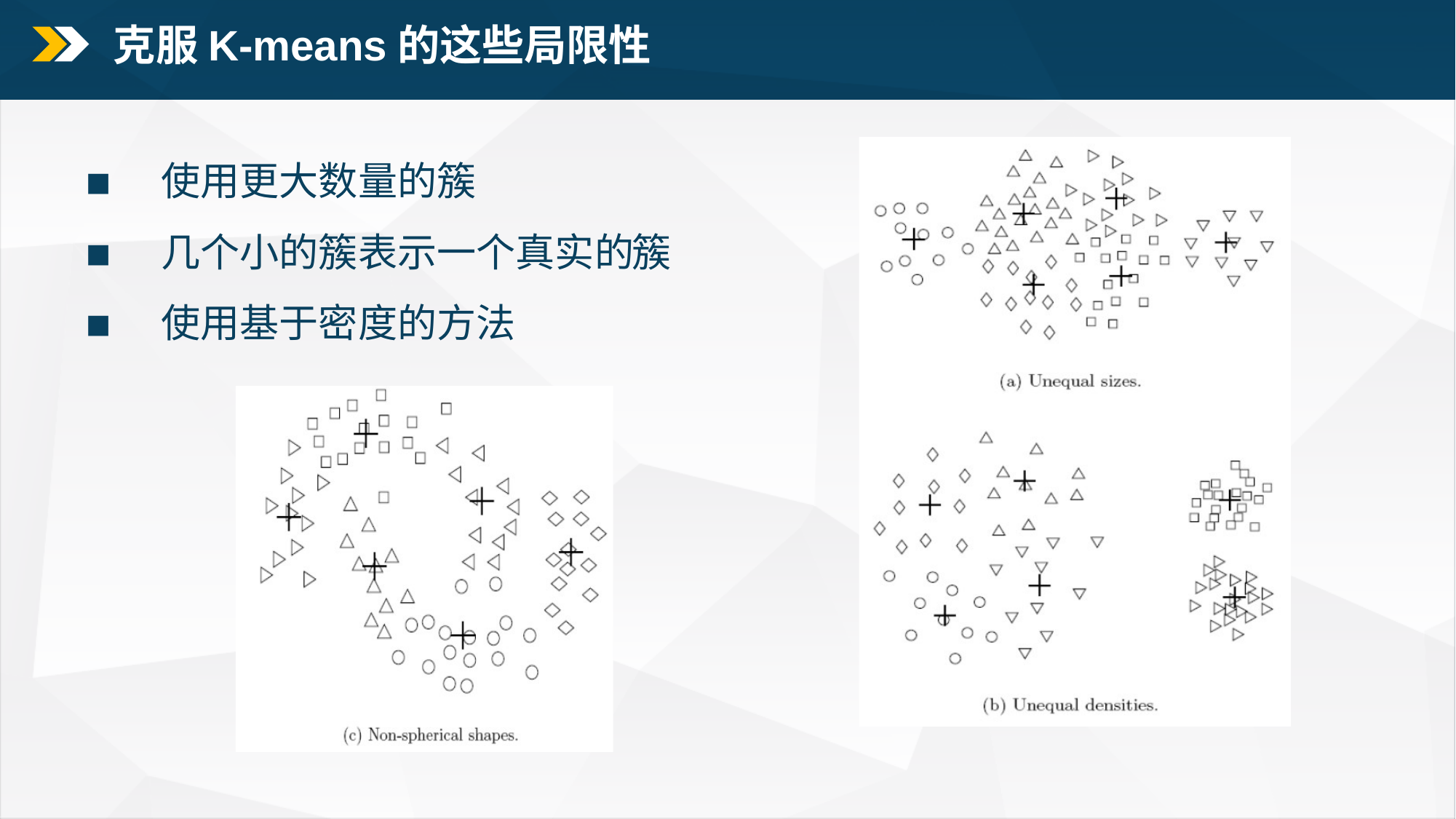

# 克服K-means的这些局限性

◼使用更大数量的簇
◼几个小的簇表示一个真实的 簇
◼使用基于密度的方法